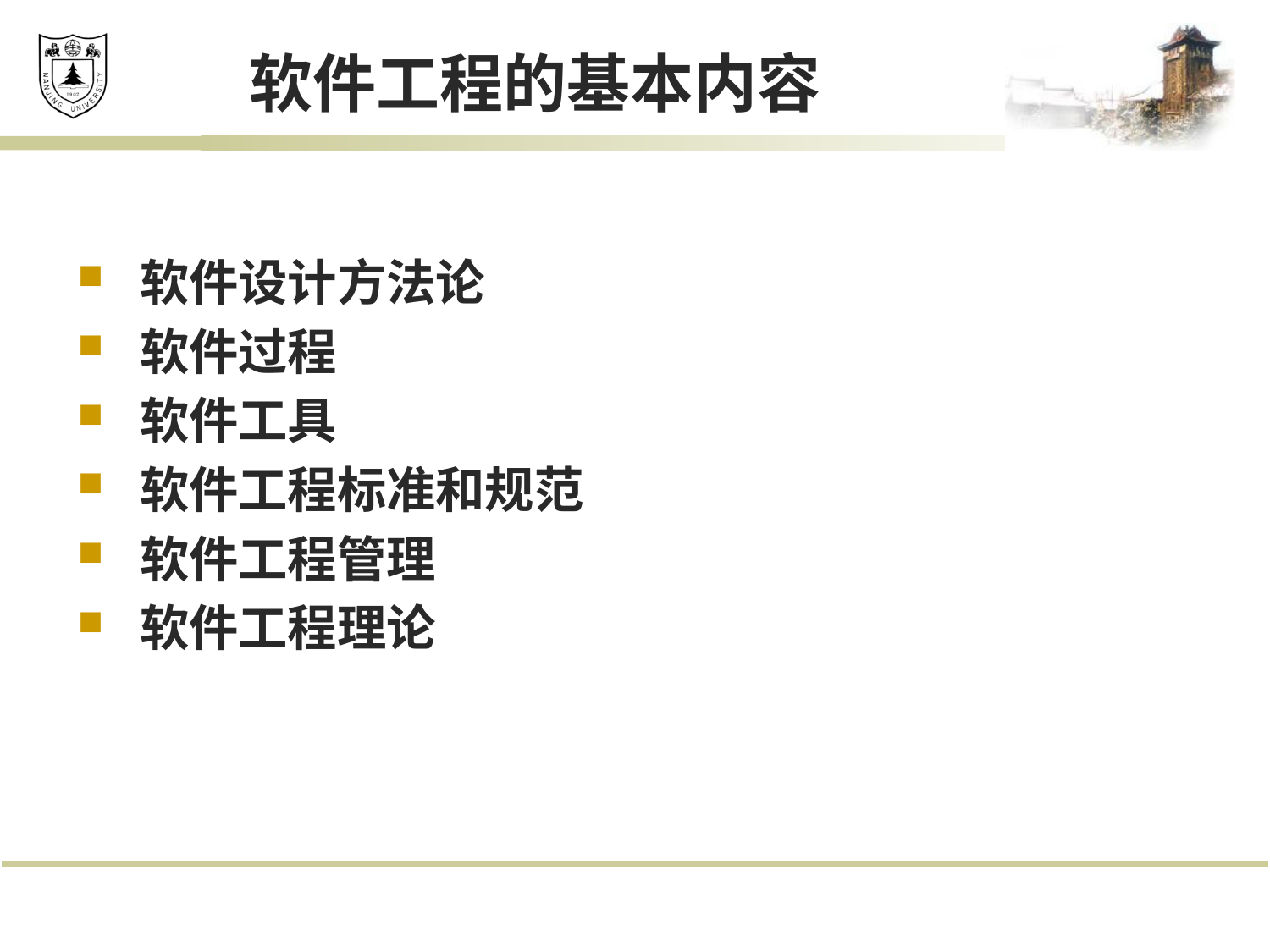

# 软件工程的基本内容

软件设计方法论
软件过程
软件工具
软件工程标准和规范
软件工程管理
软件工程理论